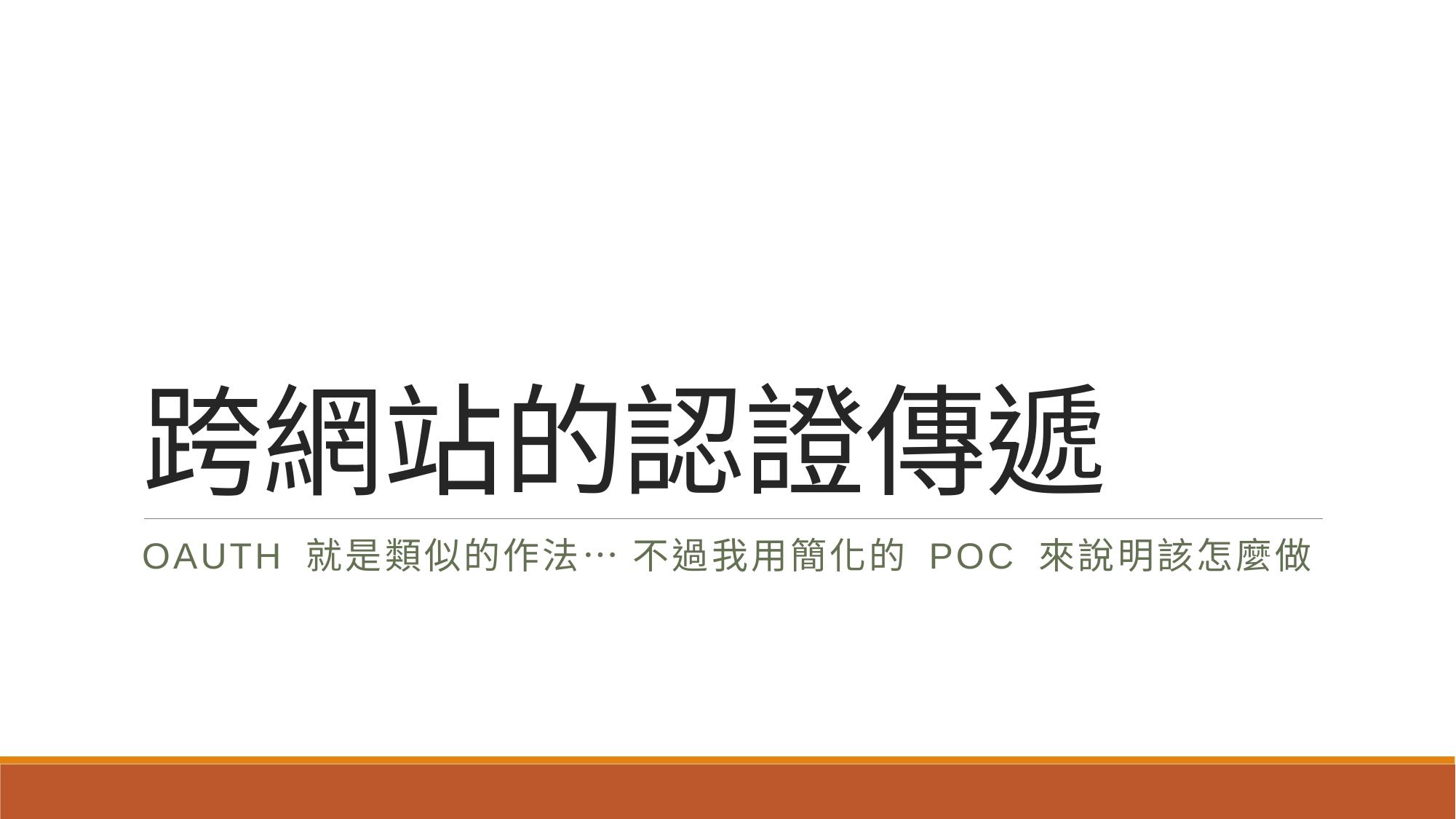

# 跨網站的認證傳遞
OAUTH 就是類似的作法… 不過我用簡化的 POC 來說明該怎麼做